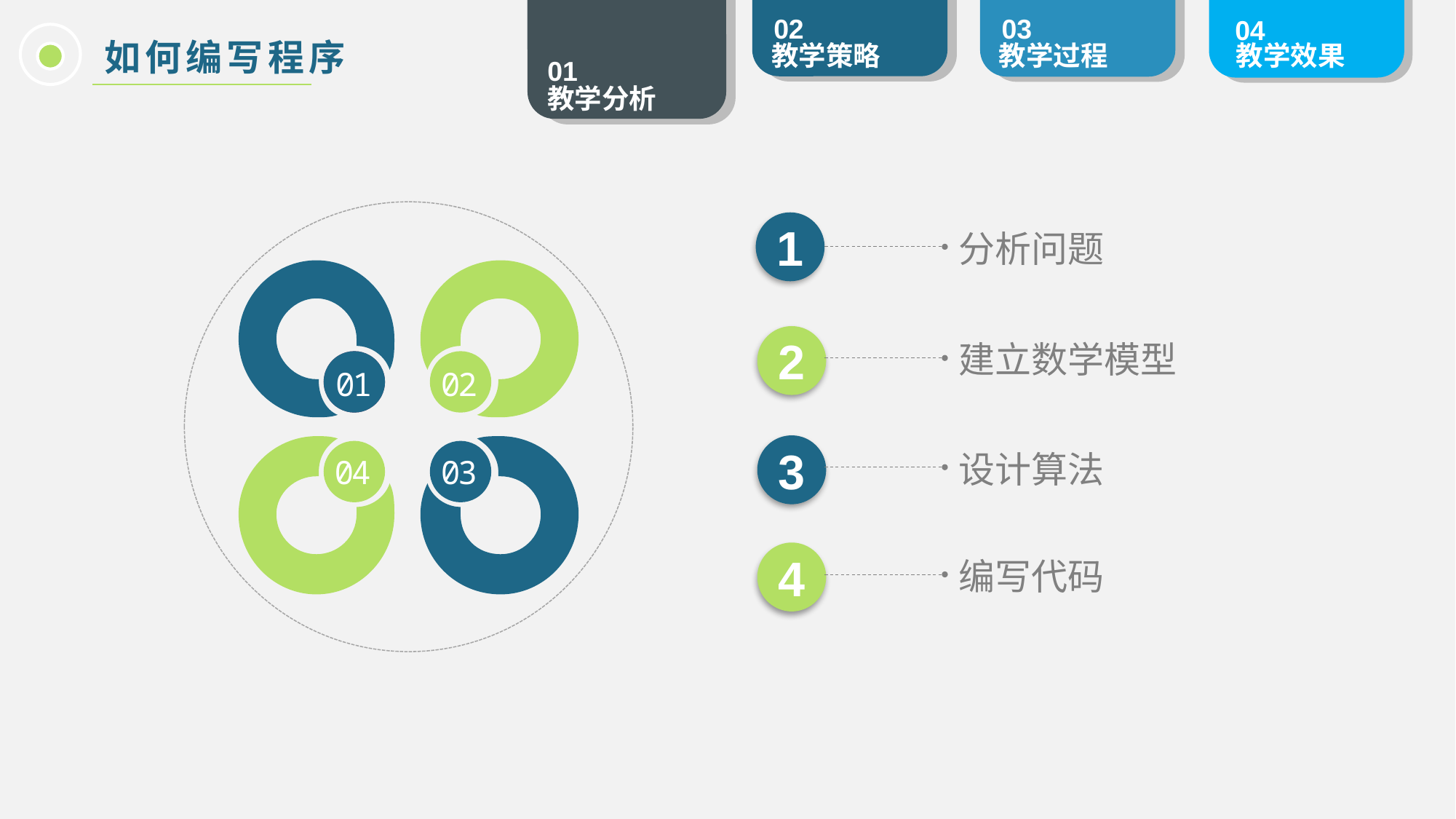

如何编写程序

01

02

04

03
1
分析问题
2
建立数学模型
3
设计算法
4
编写代码